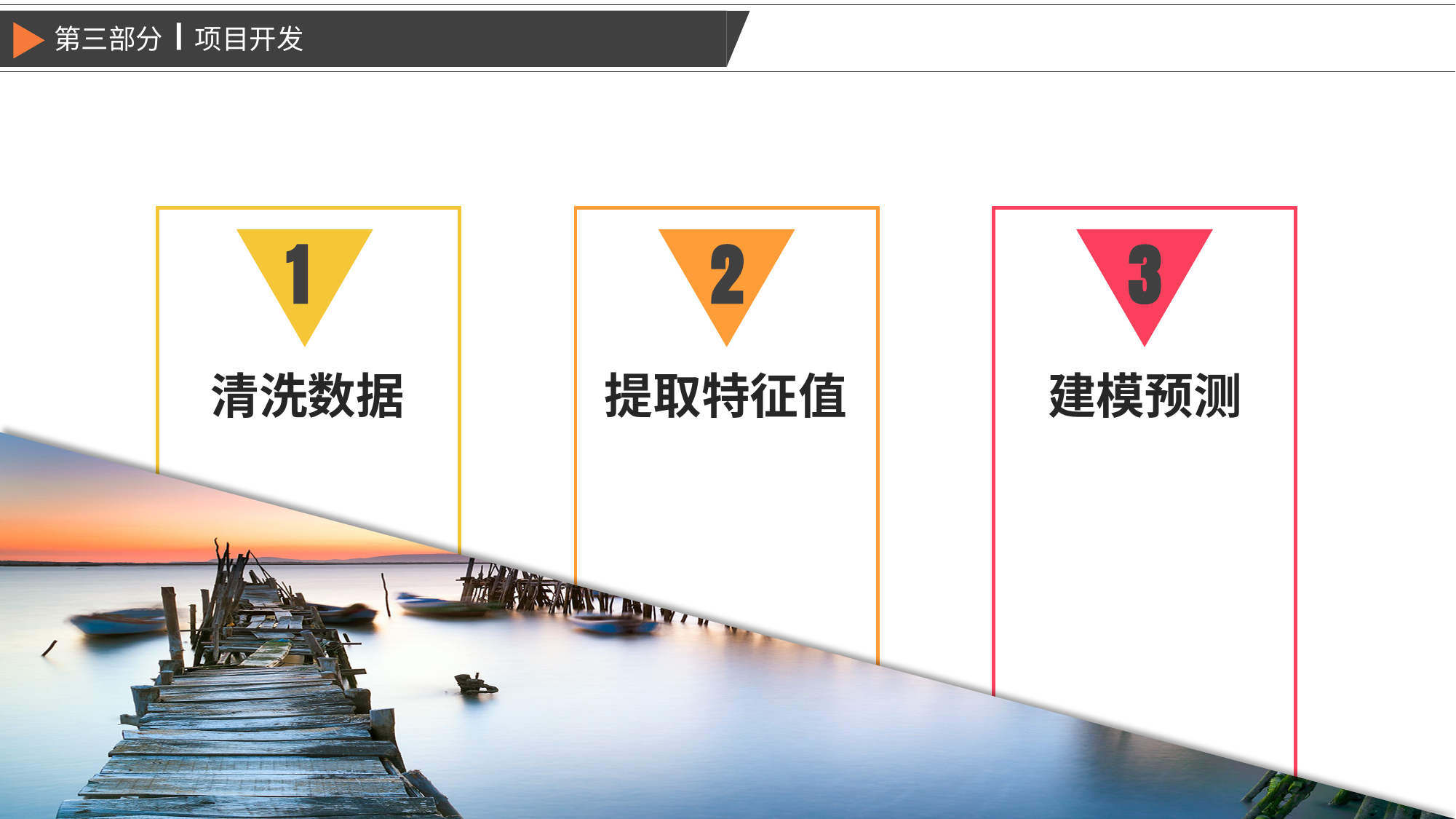

第三部分 | 项目开发

1
2
3
清洗数据
提取特征值
建模预测